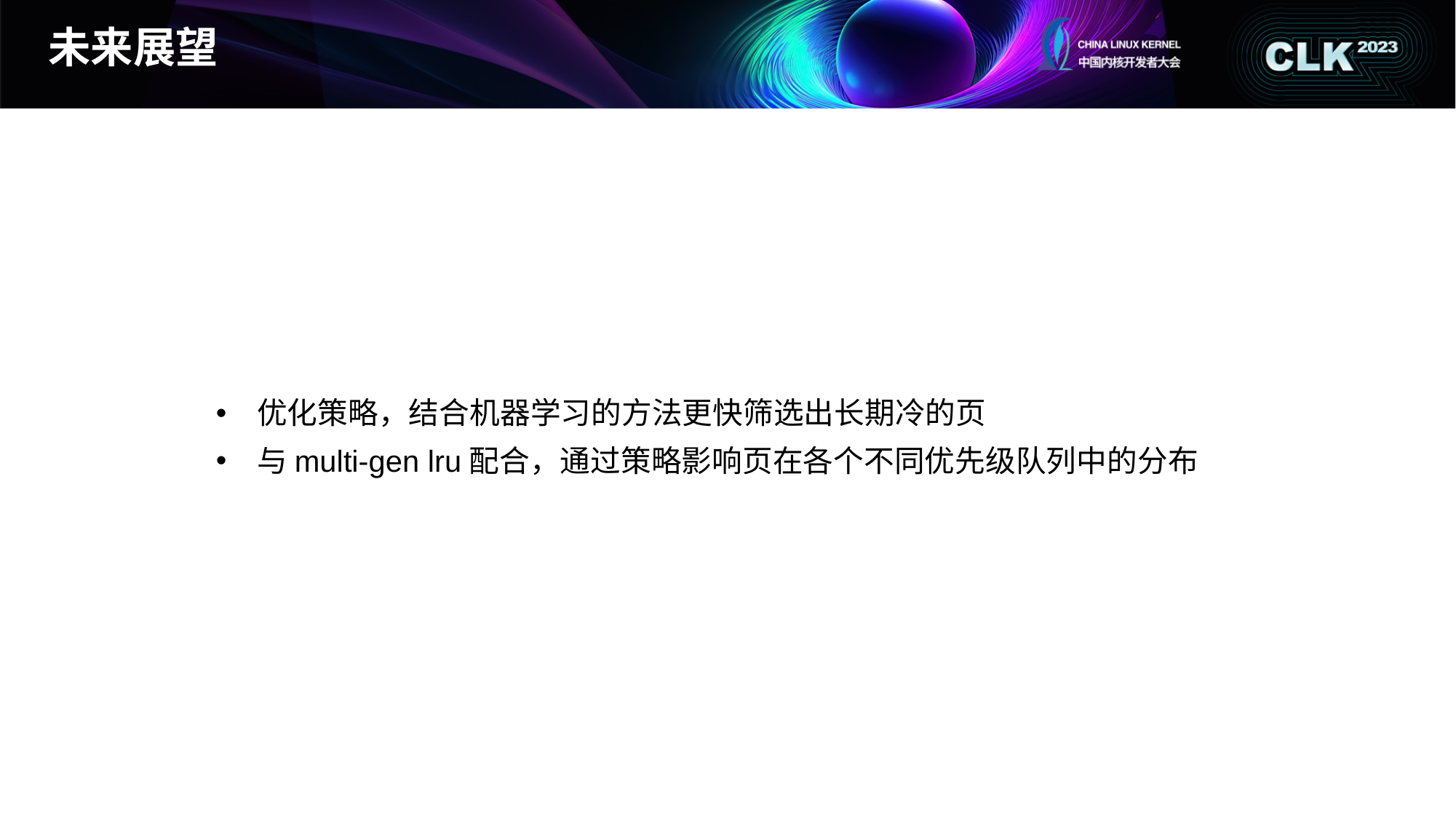

# 未来展望
优化策略，结合机器学习的方法更快筛选出长期冷的页
与multi-gen lru配合，通过策略影响页在各个不同优先级队列中的分布